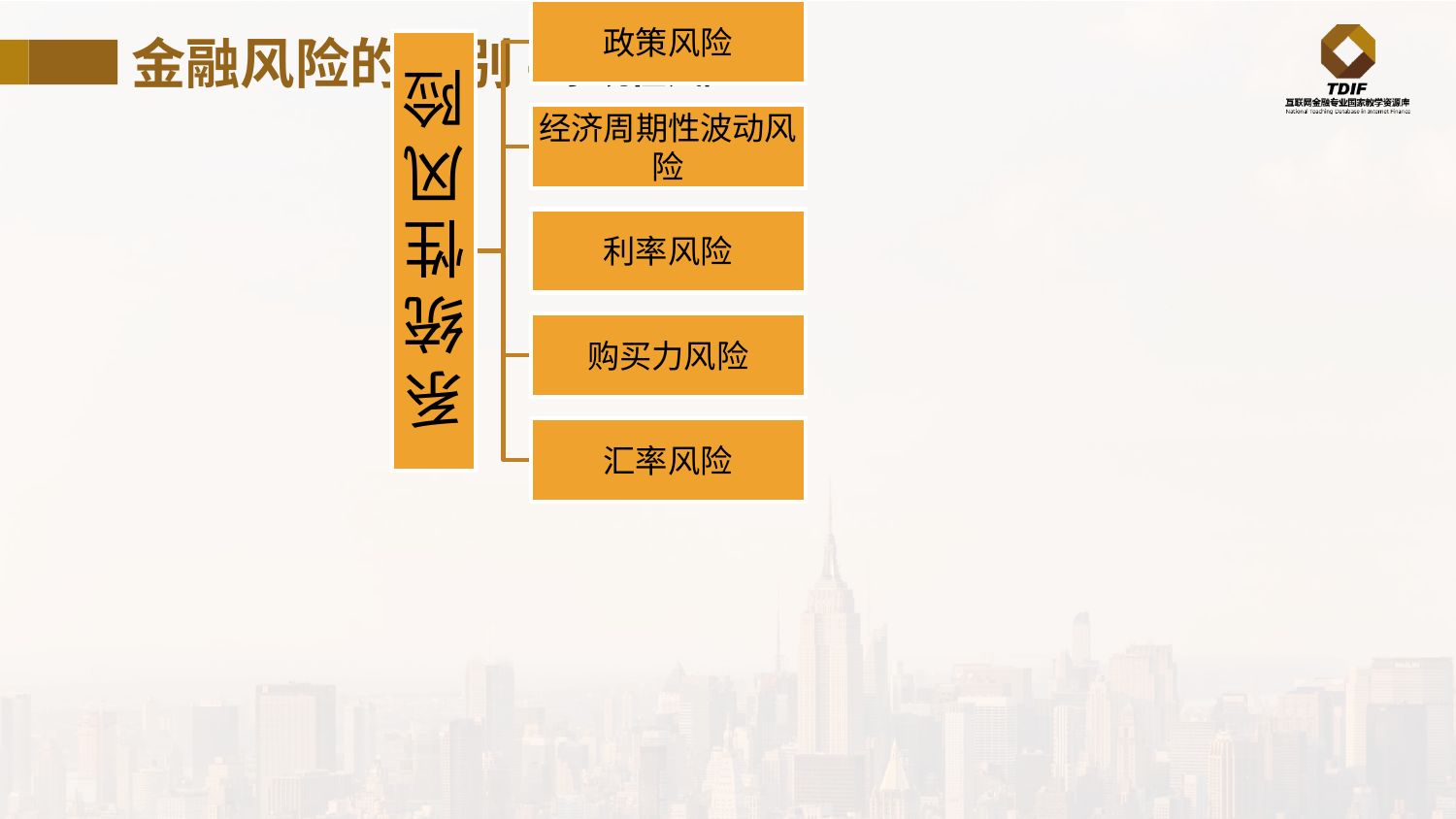

金融风险的类别-系统性风险

系统性风险
政策风险
经济周期性波动风险
利率风险
购买力风险
汇率风险